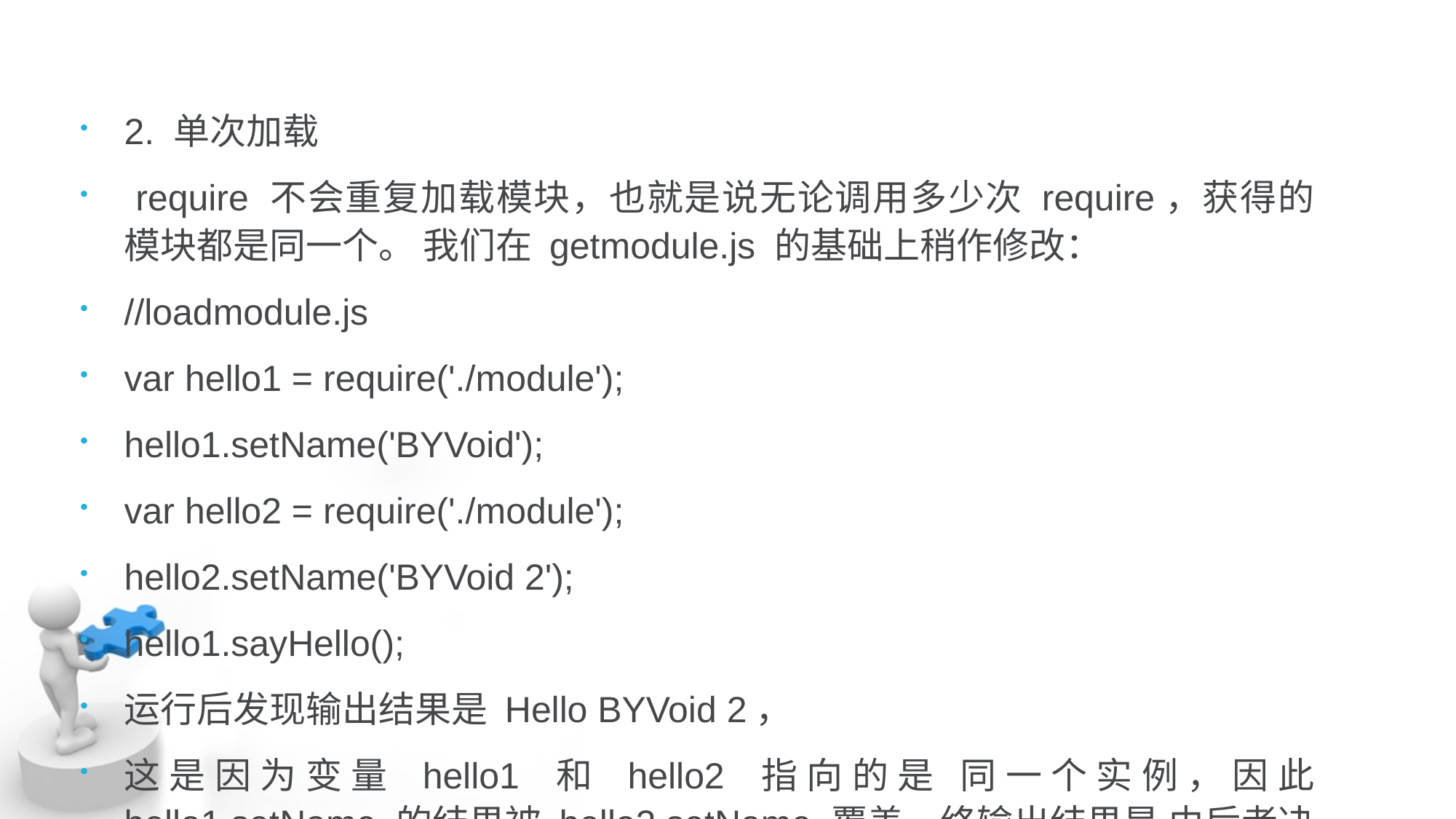

2. 单次加载
 require 不会重复加载模块，也就是说无论调用多少次 require，获得的模块都是同一个。 我们在 getmodule.js 的基础上稍作修改：
//loadmodule.js
var hello1 = require('./module');
hello1.setName('BYVoid');
var hello2 = require('./module');
hello2.setName('BYVoid 2');
hello1.sayHello();
运行后发现输出结果是 Hello BYVoid 2，
这是因为变量 hello1 和 hello2 指向的是 同一个实例，因此 hello1.setName 的结果被 hello2.setName 覆盖，终输出结果是 由后者决定的。